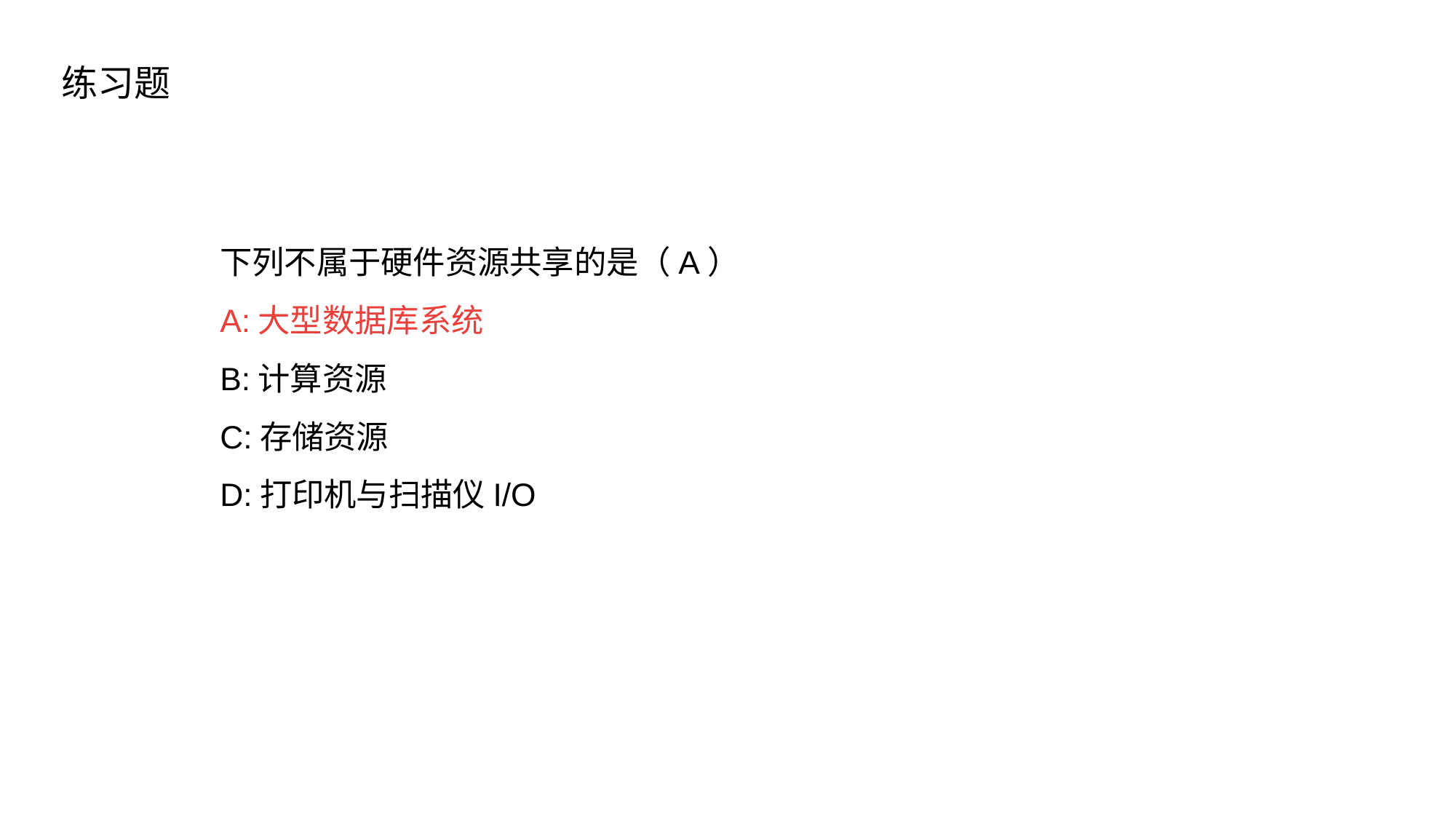

练习题
下列不属于硬件资源共享的是（A）
A:大型数据库系统
B:计算资源
C:存储资源
D:打印机与扫描仪I/O